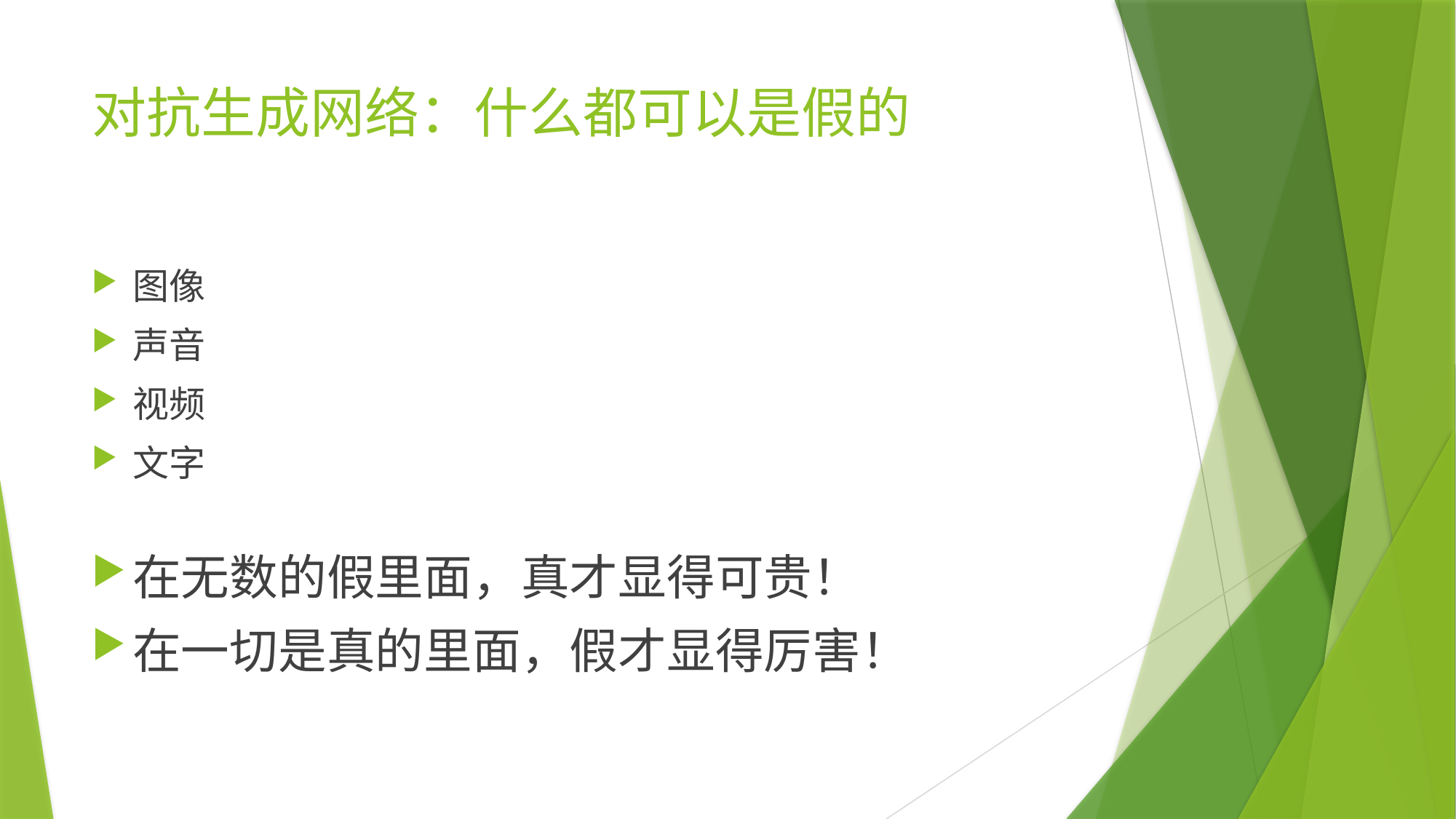

# 对抗生成网络：什么都可以是假的
图像
声音
视频
文字

在无数的假里面，真才显得可贵！
在一切是真的里面，假才显得厉害！